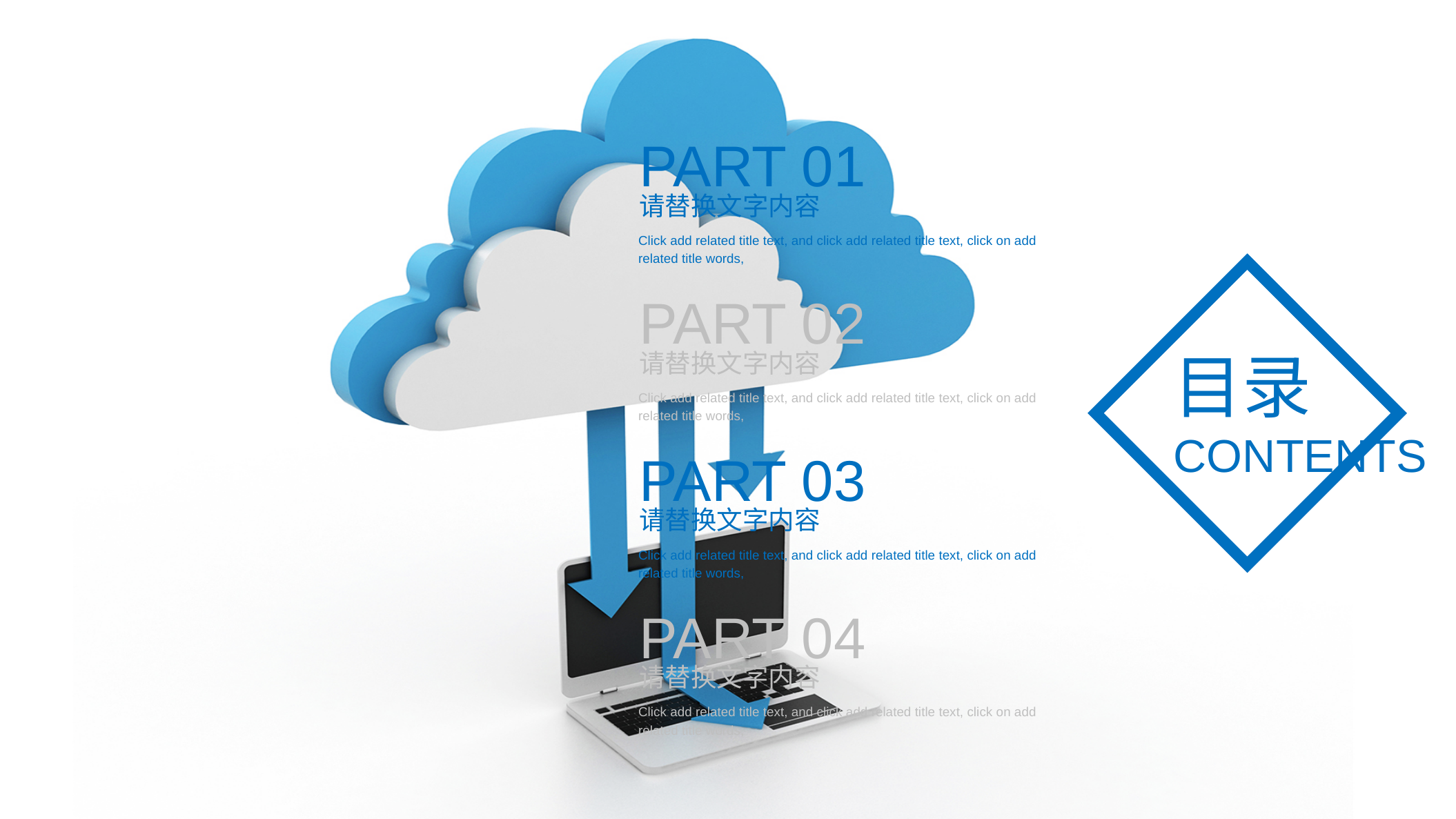

PART 01
请替换文字内容
Click add related title text, and click add related title text, click on add related title words,
PART 02
请替换文字内容
Click add related title text, and click add related title text, click on add related title words,

目录
CONTENTS
PART 03
请替换文字内容
Click add related title text, and click add related title text, click on add related title words,
PART 04
请替换文字内容
Click add related title text, and click add related title text, click on add related title words,